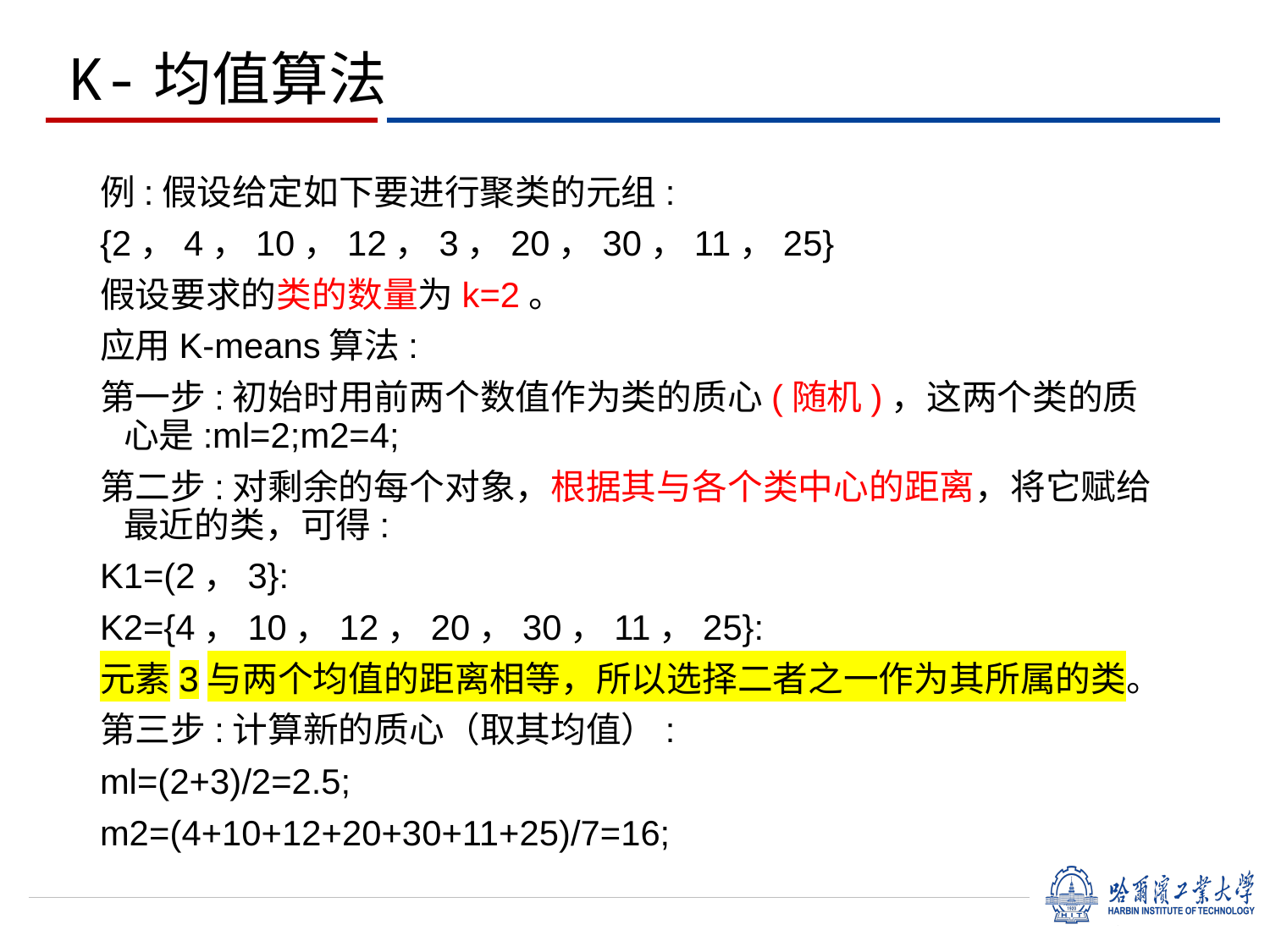

# K-均值算法
例:假设给定如下要进行聚类的元组:
{2，4，10，12，3，20，30，11，25}
假设要求的类的数量为k=2。
应用K-means算法:
第一步:初始时用前两个数值作为类的质心(随机)，这两个类的质心是:ml=2;m2=4;
第二步:对剩余的每个对象，根据其与各个类中心的距离，将它赋给最近的类，可得:
K1=(2，3}:
K2={4，10，12，20，30，11，25}:
元素3与两个均值的距离相等，所以选择二者之一作为其所属的类。
第三步:计算新的质心（取其均值）:
ml=(2+3)/2=2.5;
m2=(4+10+12+20+30+11+25)/7=16;

55